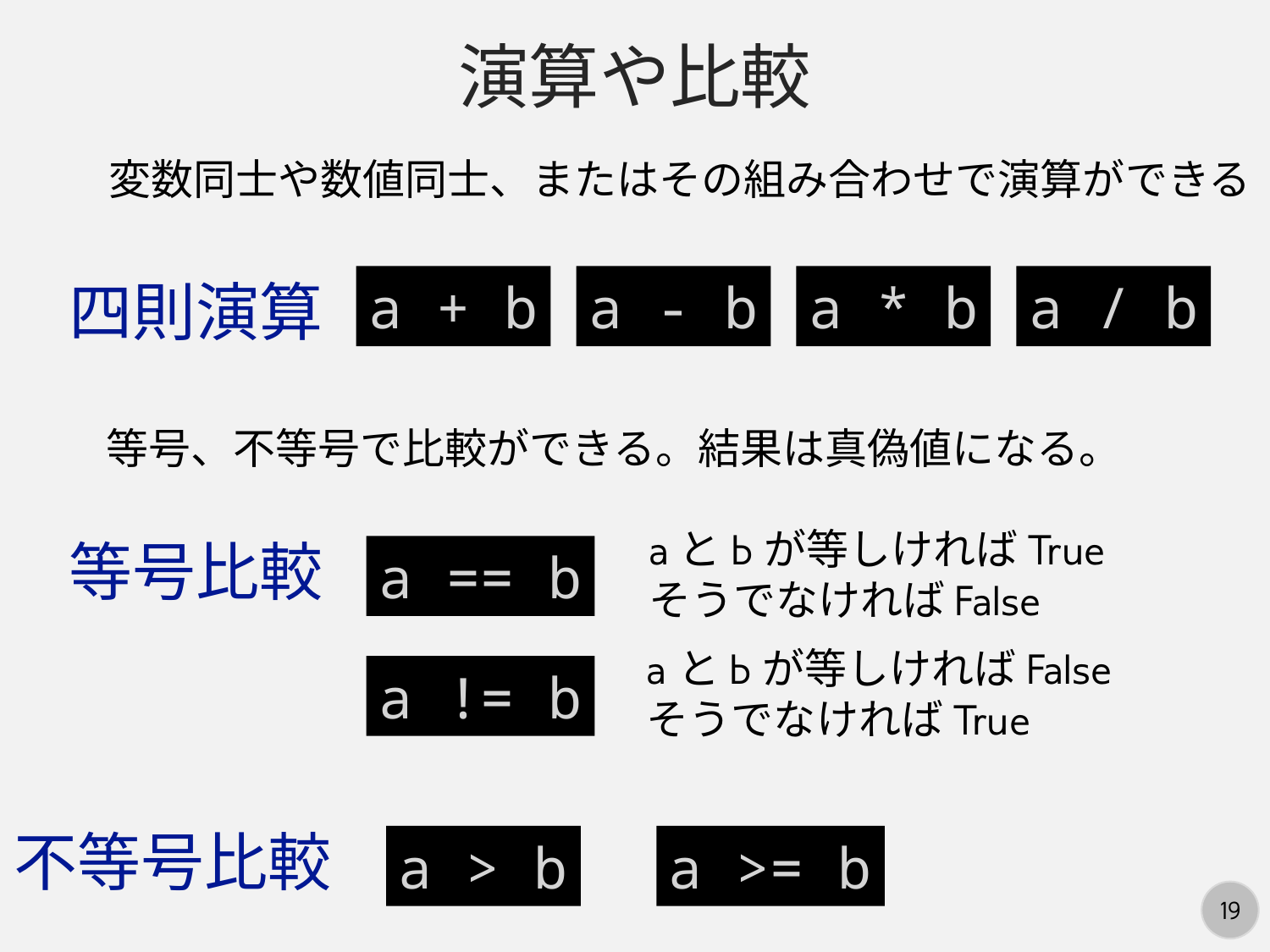

演算や比較
変数同士や数値同士、またはその組み合わせで演算ができる
四則演算
a + b
a - b
a * b
a / b
等号、不等号で比較ができる。結果は真偽値になる。
aとbが等しければTrue
そうでなければFalse
等号比較
a == b
aとbが等しければFalse
そうでなければTrue
a != b
不等号比較
a > b
a >= b